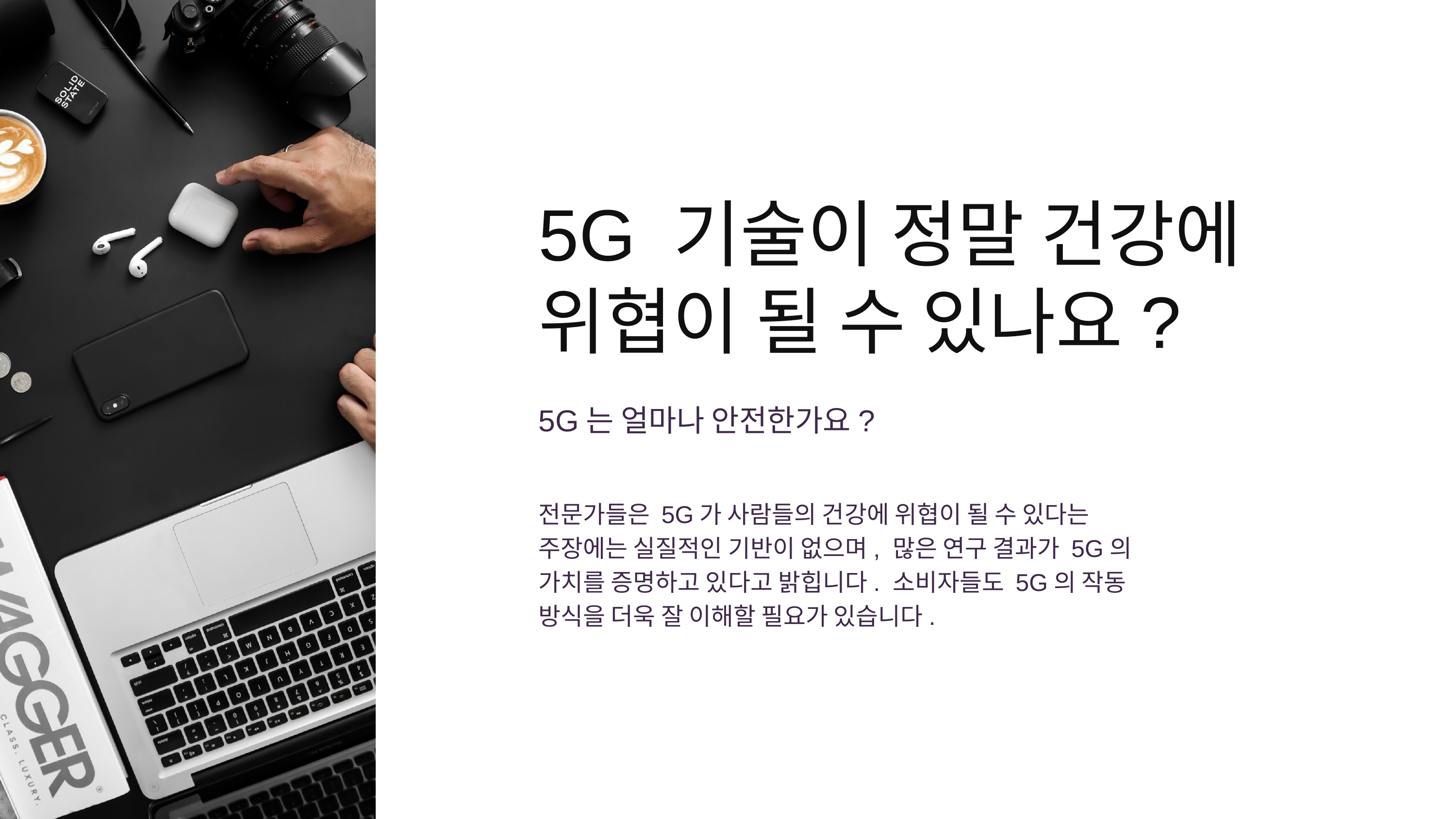

5G 기술이 정말 건강에
위협이 될 수 있나요?
5G는 얼마나 안전한가요?
전문가들은 5G가 사람들의 건강에 위협이 될 수 있다는
주장에는 실질적인 기반이 없으며, 많은 연구 결과가 5G의
가치를 증명하고 있다고 밝힙니다. 소비자들도 5G의 작동
방식을 더욱 잘 이해할 필요가 있습니다.